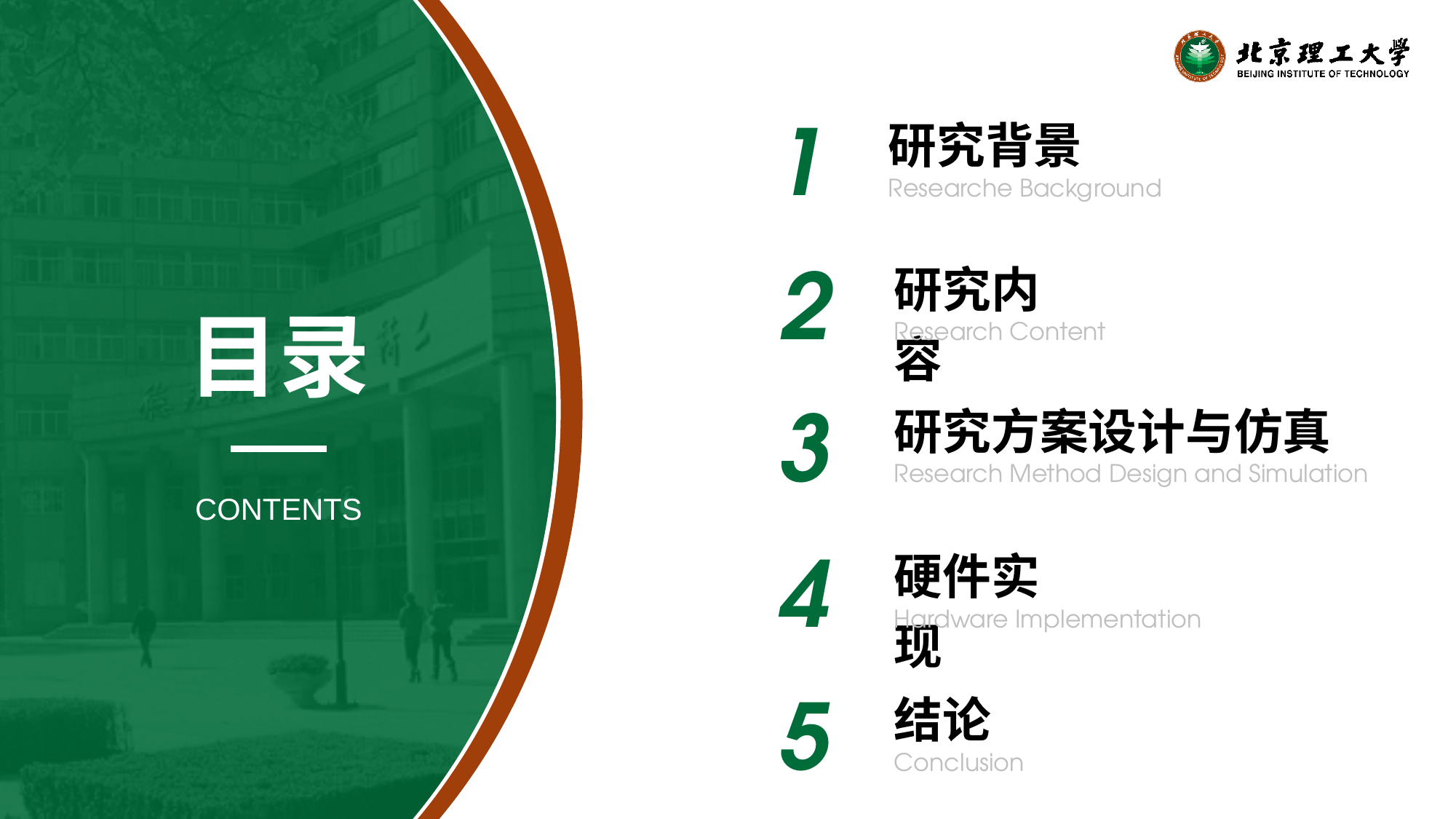

1
研究背景
Researche Background
2
研究内容
Research Content
目录
3
研究方案设计与仿真
Research Method Design and Simulation

CONTENTS
4
硬件实现
Hardware Implementation
5
结论
Conclusion